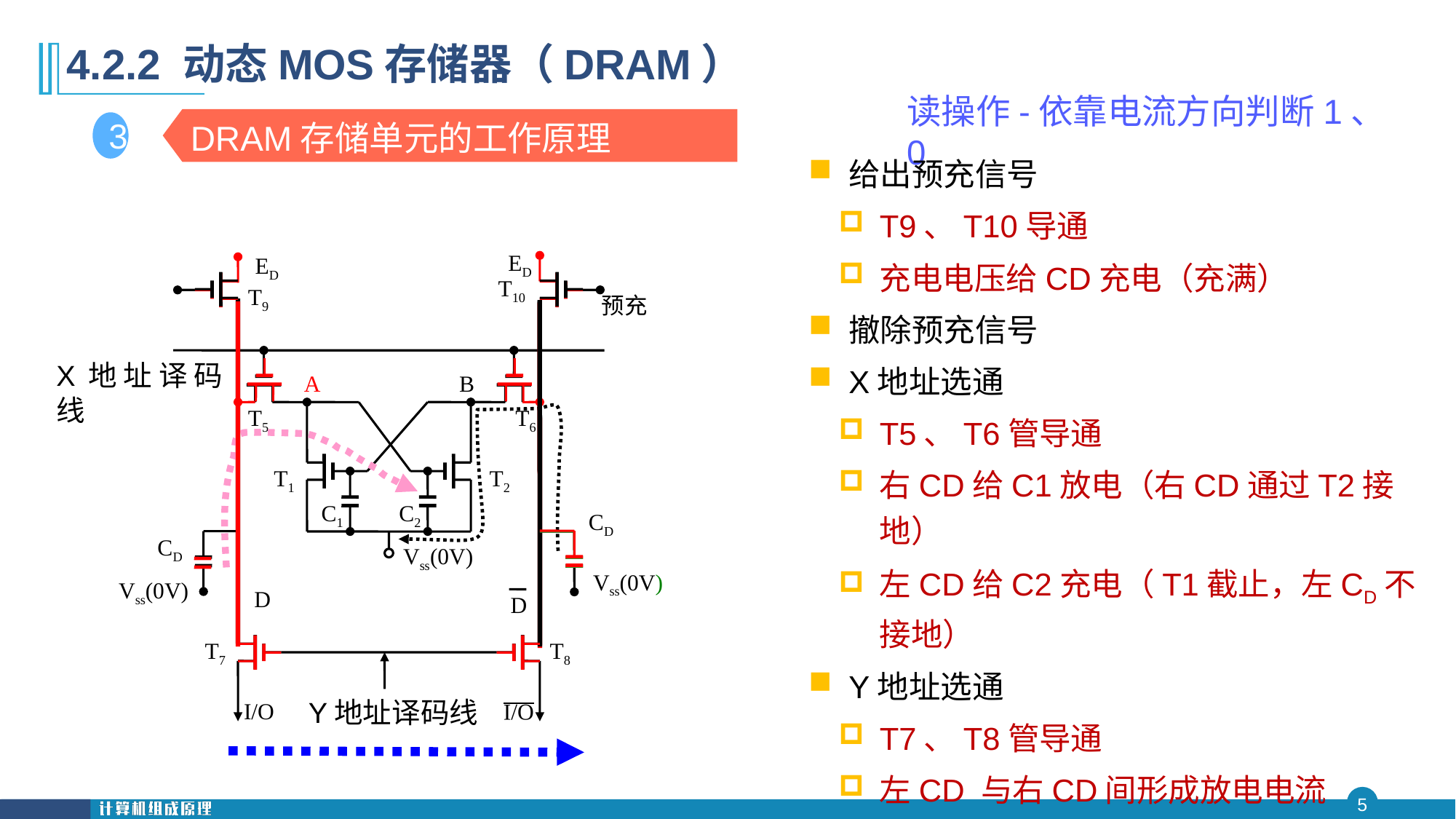

第四 章
# 4.2.2 动态MOS存储器（DRAM）
读操作-依靠电流方向判断1、0

DRAM存储单元的工作原理
3
给出预充信号
T9、T10导通
充电电压给CD充电（充满）
撤除预充信号
X地址选通
T5、T6管导通
右CD给C1放电（右CD通过T2接地）
左CD给C2充电（T1截止，左CD不接地）
Y地址选通
T7、T8管导通
左CD 与右CD间形成放电电流
读过程比写复杂、速度慢
ED
ED

T10

T9

预充

X地址译码线

A
B

T5

T6

T1
T2

C1

C2

CD

CD

Vss(0V)

Vss(0V)
Vss(0V)
D
D

T7

T8

Y地址译码线
I/O
O/I